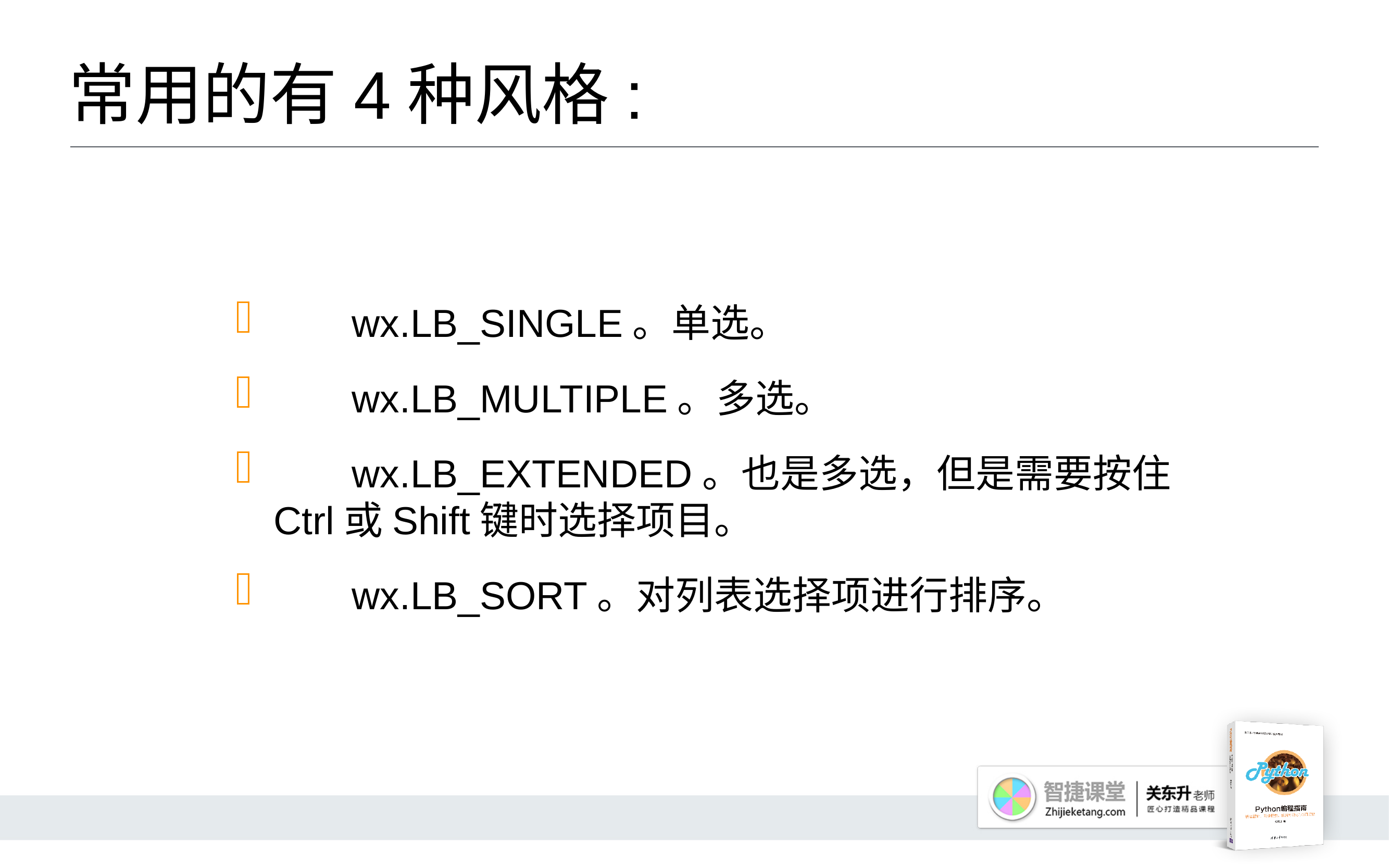

# 常用的有4种风格:
	wx.LB_SINGLE。单选。
	wx.LB_MULTIPLE。多选。
	wx.LB_EXTENDED。也是多选，但是需要按住Ctrl或Shift键时选择项目。
	wx.LB_SORT。对列表选择项进行排序。